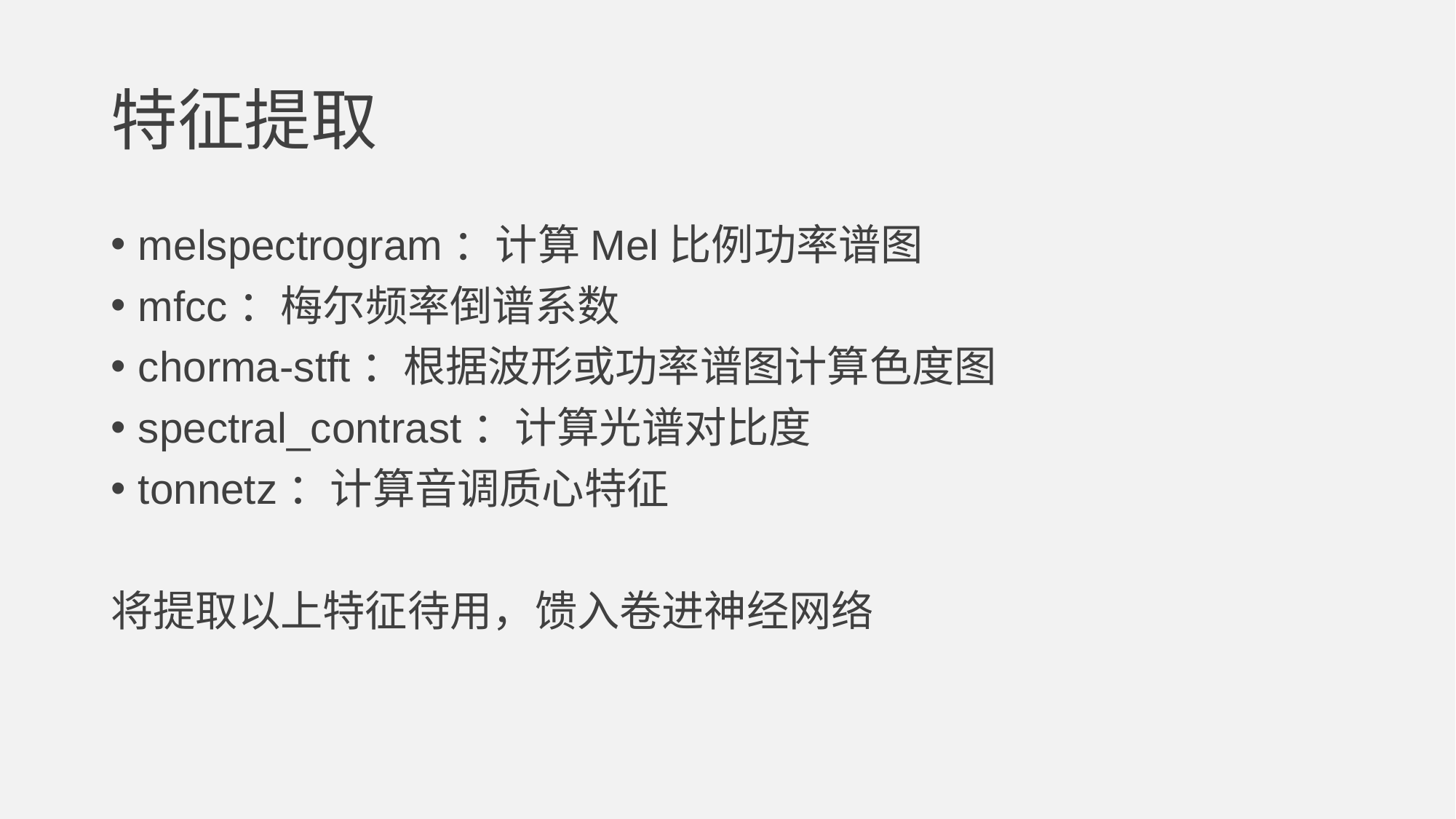

# 特征提取
melspectrogram：计算Mel比例功率谱图
mfcc：梅尔频率倒谱系数
chorma-stft：根据波形或功率谱图计算色度图
spectral_contrast：计算光谱对比度
tonnetz：计算音调质心特征

将提取以上特征待用，馈入卷进神经网络